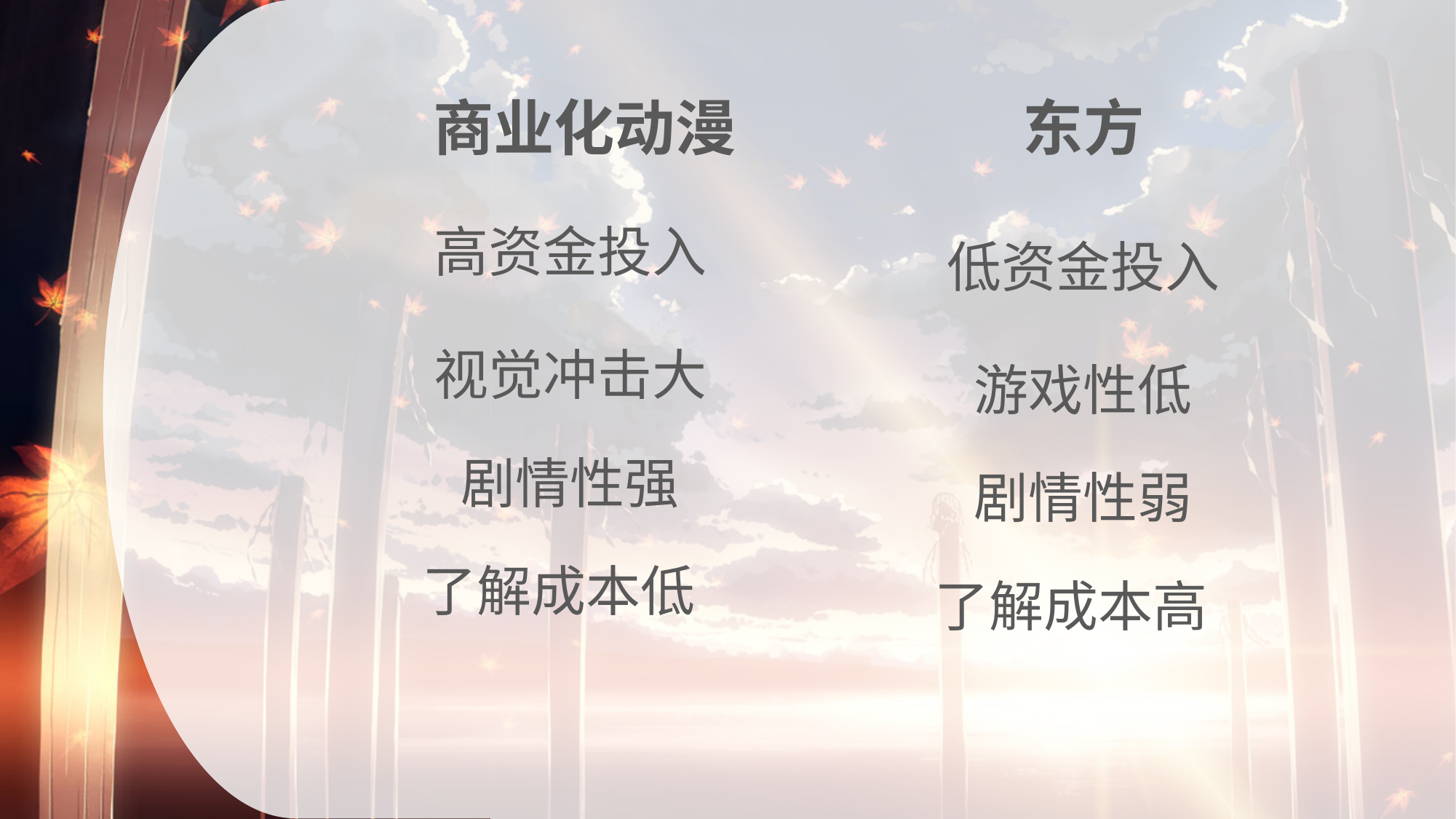

商业化动漫
东方
高资金投入
低资金投入
视觉冲击大
游戏性低
剧情性强
剧情性弱
了解成本低
了解成本高